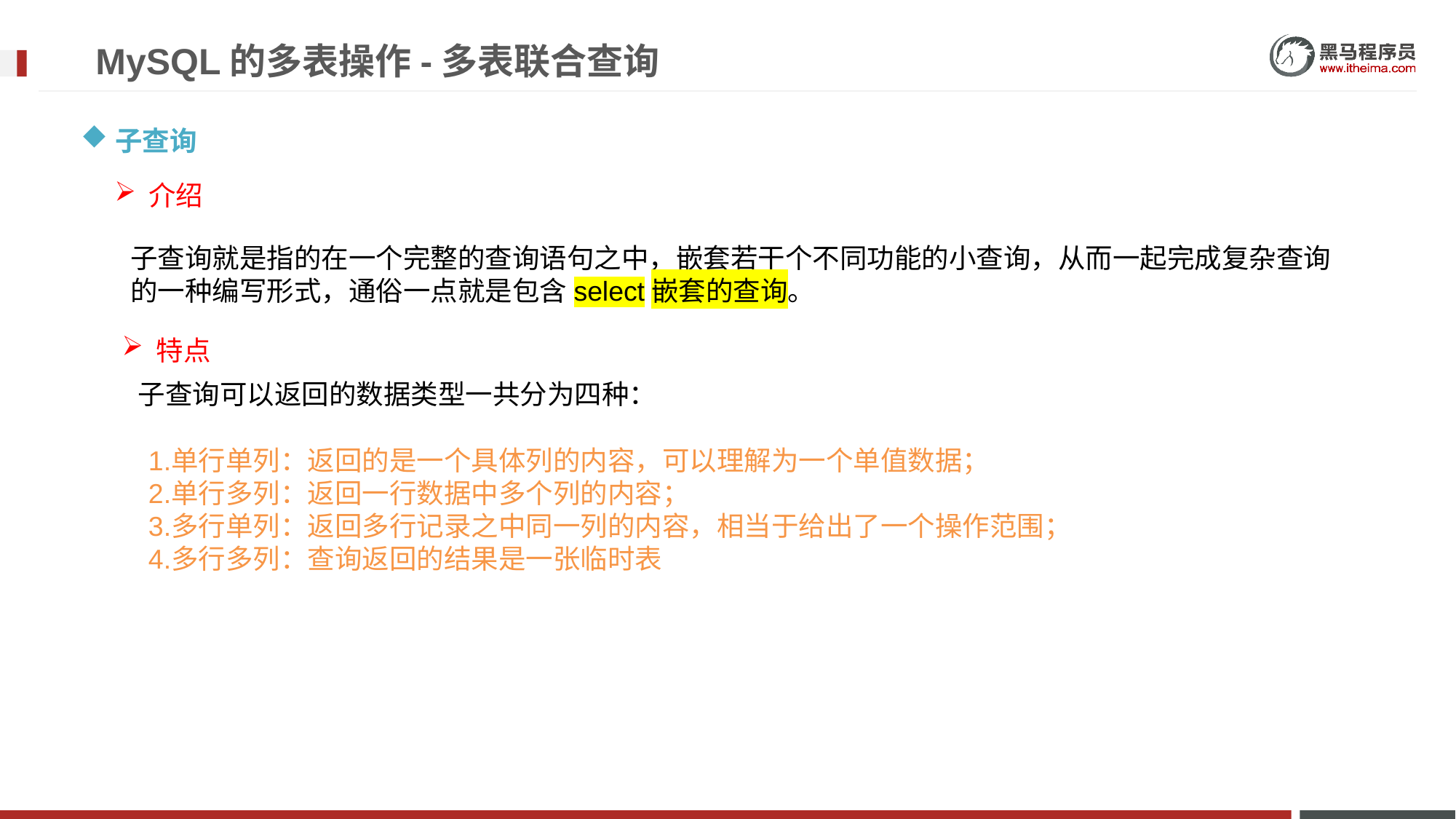

# MySQL的多表操作-多表联合查询
子查询
介绍
子查询就是指的在一个完整的查询语句之中，嵌套若干个不同功能的小查询，从而一起完成复杂查询的一种编写形式，通俗一点就是包含select嵌套的查询。

特点
子查询可以返回的数据类型一共分为四种：
单行单列：返回的是一个具体列的内容，可以理解为一个单值数据；
单行多列：返回一行数据中多个列的内容；
多行单列：返回多行记录之中同一列的内容，相当于给出了一个操作范围；
多行多列：查询返回的结果是一张临时表